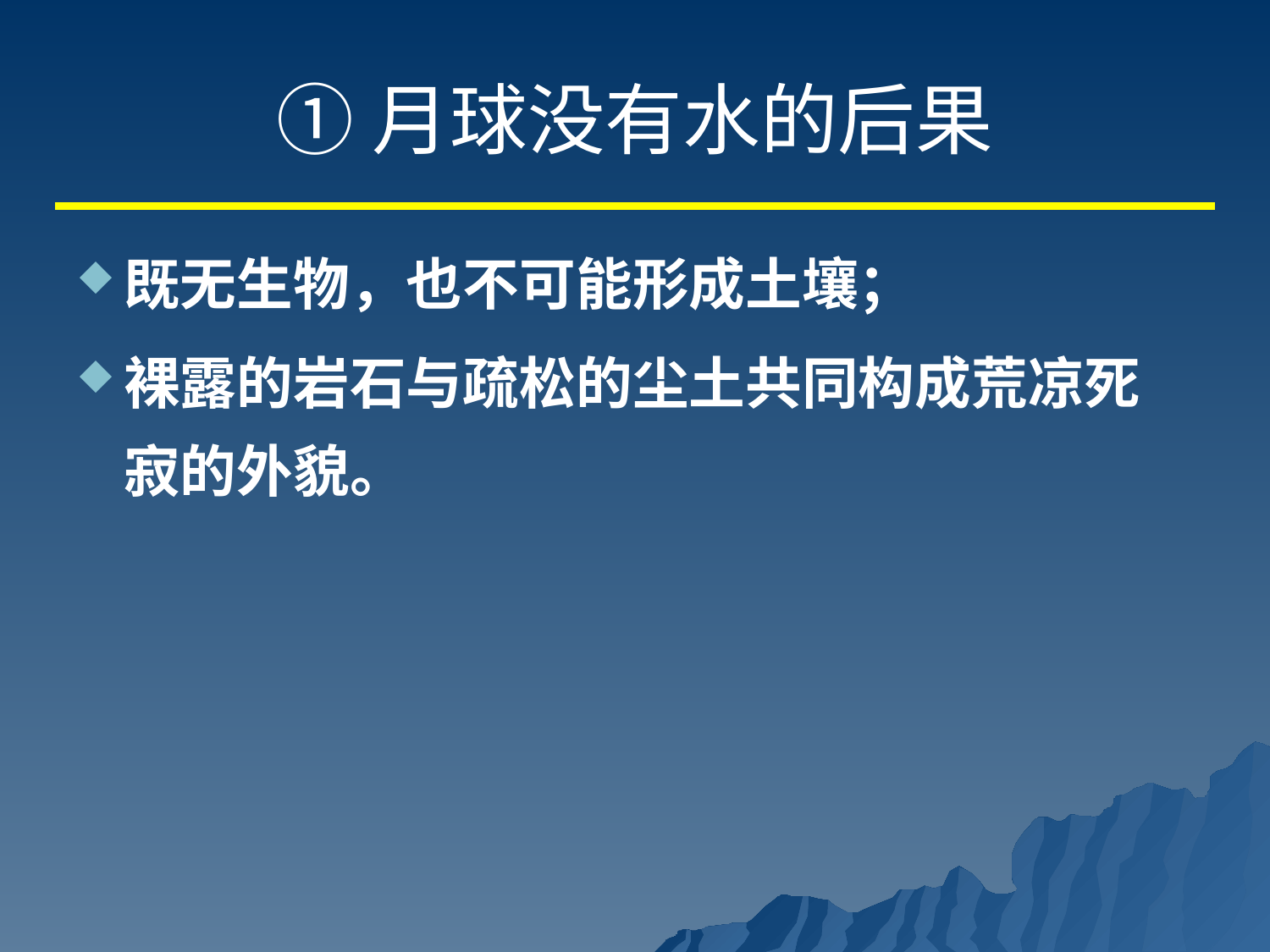

# ①月球没有水的后果
既无生物，也不可能形成土壤；
裸露的岩石与疏松的尘土共同构成荒凉死寂的外貌。